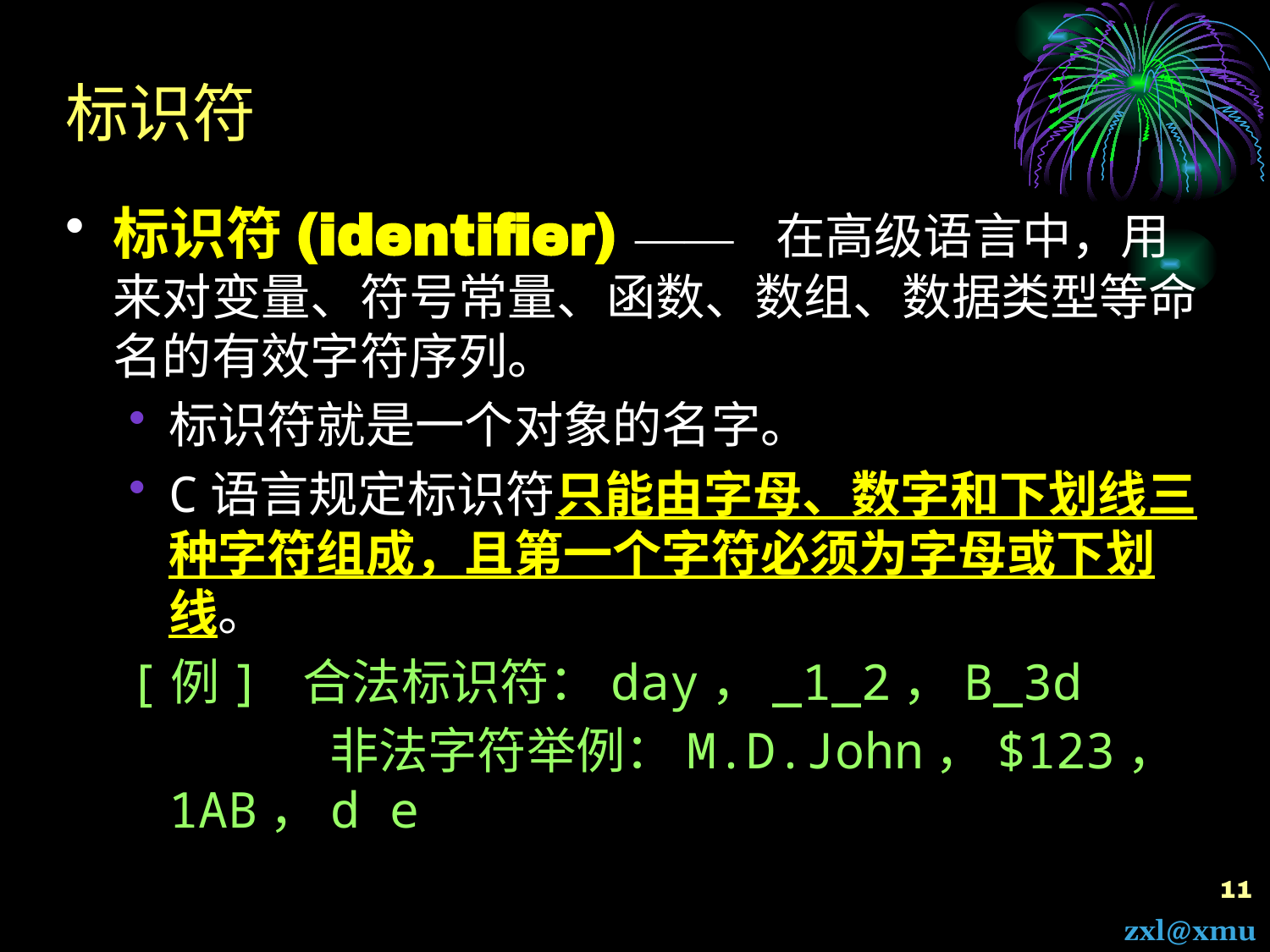

# 标识符
标识符(identifier) —— 在高级语言中，用来对变量、符号常量、函数、数组、数据类型等命名的有效字符序列。
标识符就是一个对象的名字。
C语言规定标识符只能由字母、数字和下划线三种字符组成，且第一个字符必须为字母或下划线。
[例] 合法标识符：day，_1_2，B_3d
		  非法字符举例：M.D.John，$123，1AB，d e
11